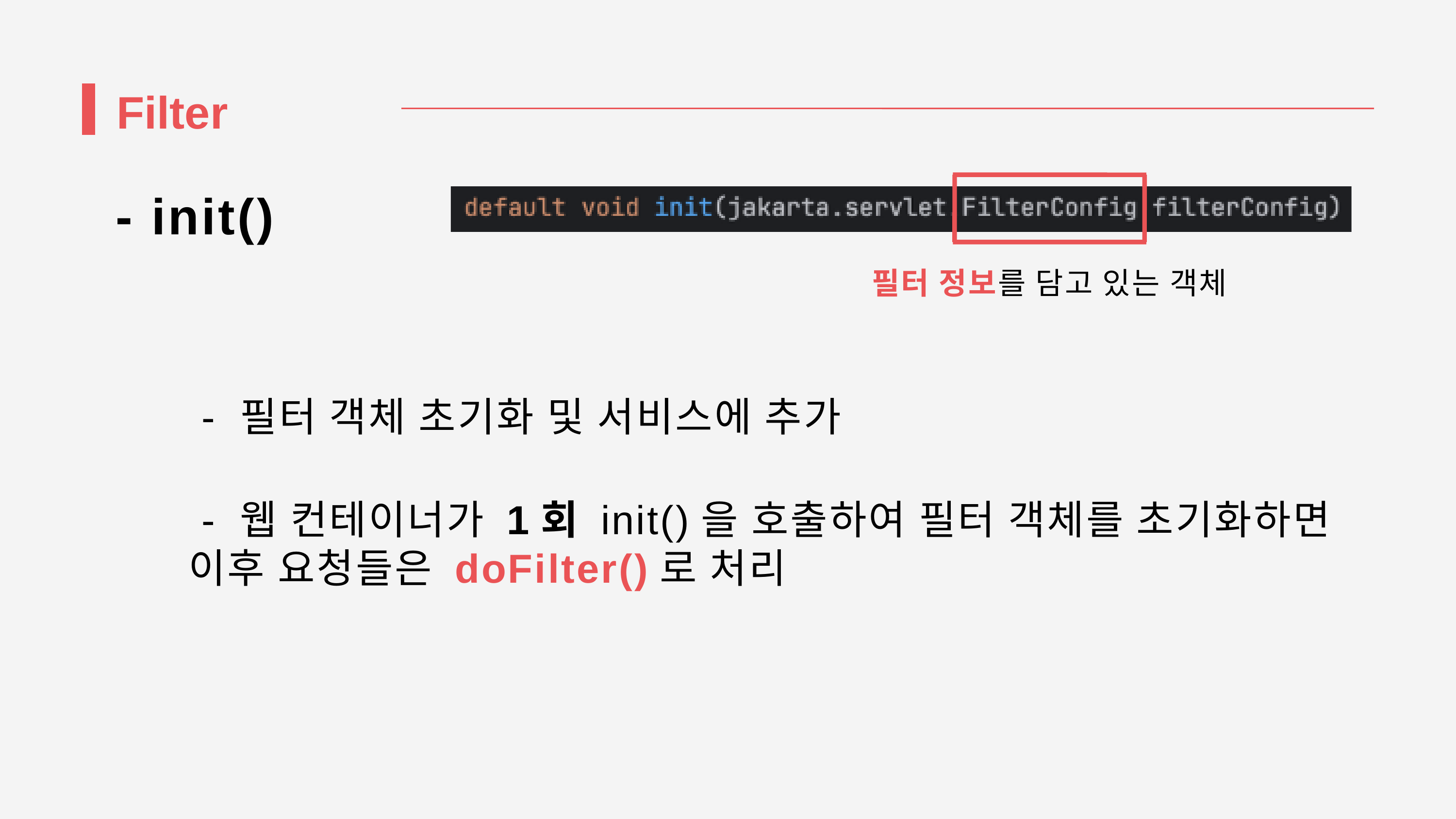

Filter

 - init()

필터 정보를 담고 있는 객체
 - 필터 객체 초기화 및 서비스에 추가
 - 웹 컨테이너가 1회 init()을 호출하여 필터 객체를 초기화하면
이후 요청들은 doFilter()로 처리